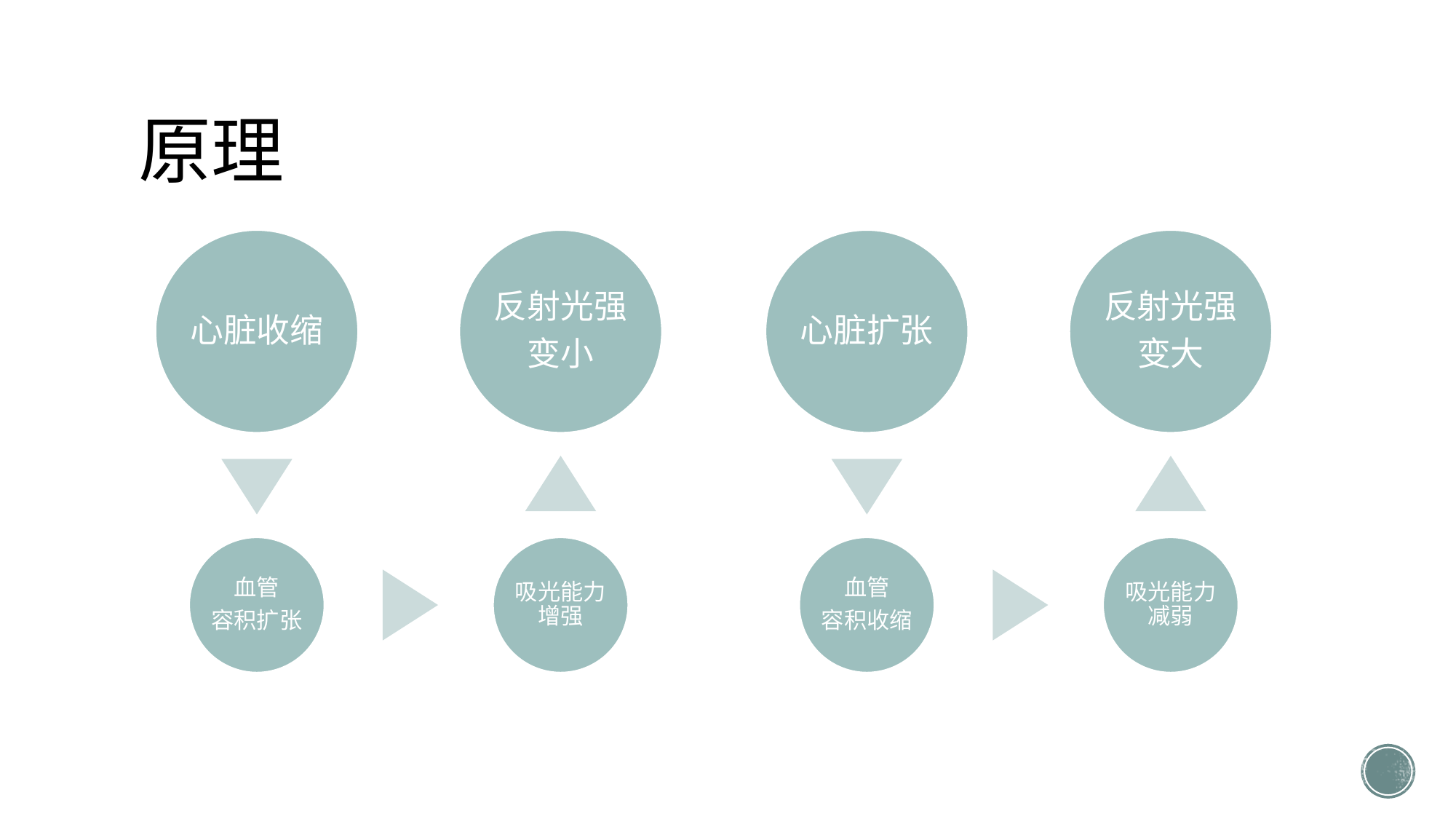

# 原理
心脏扩张
血管
容积收缩
吸光能力减弱
反射光强
变大
心脏收缩
血管
容积扩张
吸光能力增强
反射光强
变小